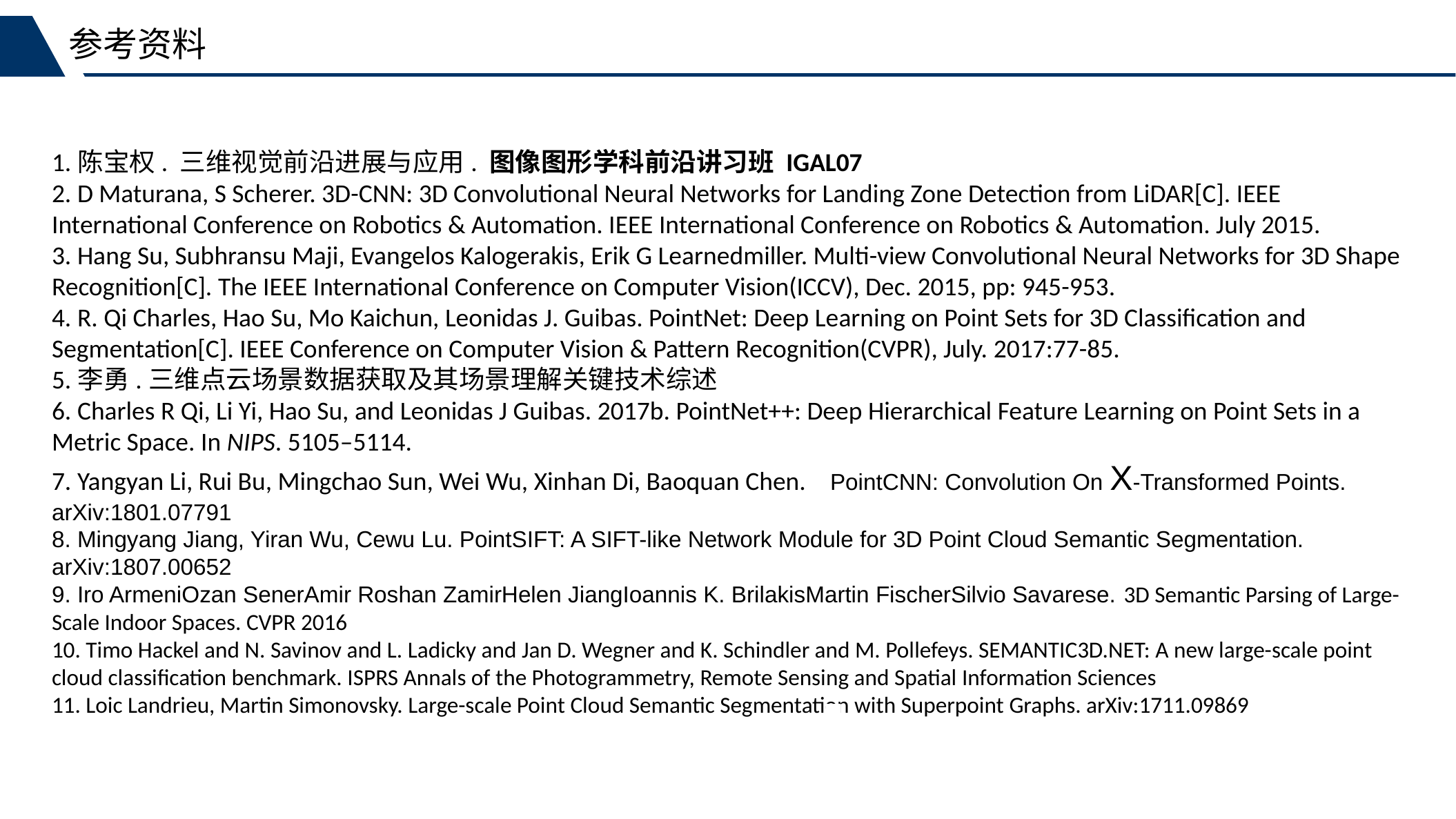

参考资料

1.陈宝权. 三维视觉前沿进展与应用. 图像图形学科前沿讲习班 IGAL07
2. D Maturana, S Scherer. 3D-CNN: 3D Convolutional Neural Networks for Landing Zone Detection from LiDAR[C]. IEEE International Conference on Robotics & Automation. IEEE International Conference on Robotics & Automation. July 2015.
3. Hang Su, Subhransu Maji, Evangelos Kalogerakis, Erik G Learnedmiller. Multi-view Convolutional Neural Networks for 3D Shape Recognition[C]. The IEEE International Conference on Computer Vision(ICCV), Dec. 2015, pp: 945-953.
4. R. Qi Charles, Hao Su, Mo Kaichun, Leonidas J. Guibas. PointNet: Deep Learning on Point Sets for 3D Classification and Segmentation[C]. IEEE Conference on Computer Vision & Pattern Recognition(CVPR), July. 2017:77-85.
5.李勇.三维点云场景数据获取及其场景理解关键技术综述
6. Charles R Qi, Li Yi, Hao Su, and Leonidas J Guibas. 2017b. PointNet++: Deep Hierarchical Feature Learning on Point Sets in a Metric Space. In NIPS. 5105–5114.
7. Yangyan Li, Rui Bu, Mingchao Sun, Wei Wu, Xinhan Di, Baoquan Chen.    PointCNN: Convolution On X-Transformed Points. arXiv:1801.07791
8. Mingyang Jiang, Yiran Wu, Cewu Lu. PointSIFT: A SIFT-like Network Module for 3D Point Cloud Semantic Segmentation. arXiv:1807.00652
9. Iro ArmeniOzan SenerAmir Roshan ZamirHelen JiangIoannis K. BrilakisMartin FischerSilvio Savarese. 3D Semantic Parsing of Large-Scale Indoor Spaces. CVPR 2016
10. Timo Hackel and N. Savinov and L. Ladicky and Jan D. Wegner and K. Schindler and M. Pollefeys. SEMANTIC3D.NET: A new large-scale point cloud classification benchmark. ISPRS Annals of the Photogrammetry, Remote Sensing and Spatial Information Sciences
11. Loic Landrieu, Martin Simonovsky. Large-scale Point Cloud Semantic Segmentation with Superpoint Graphs. arXiv:1711.09869